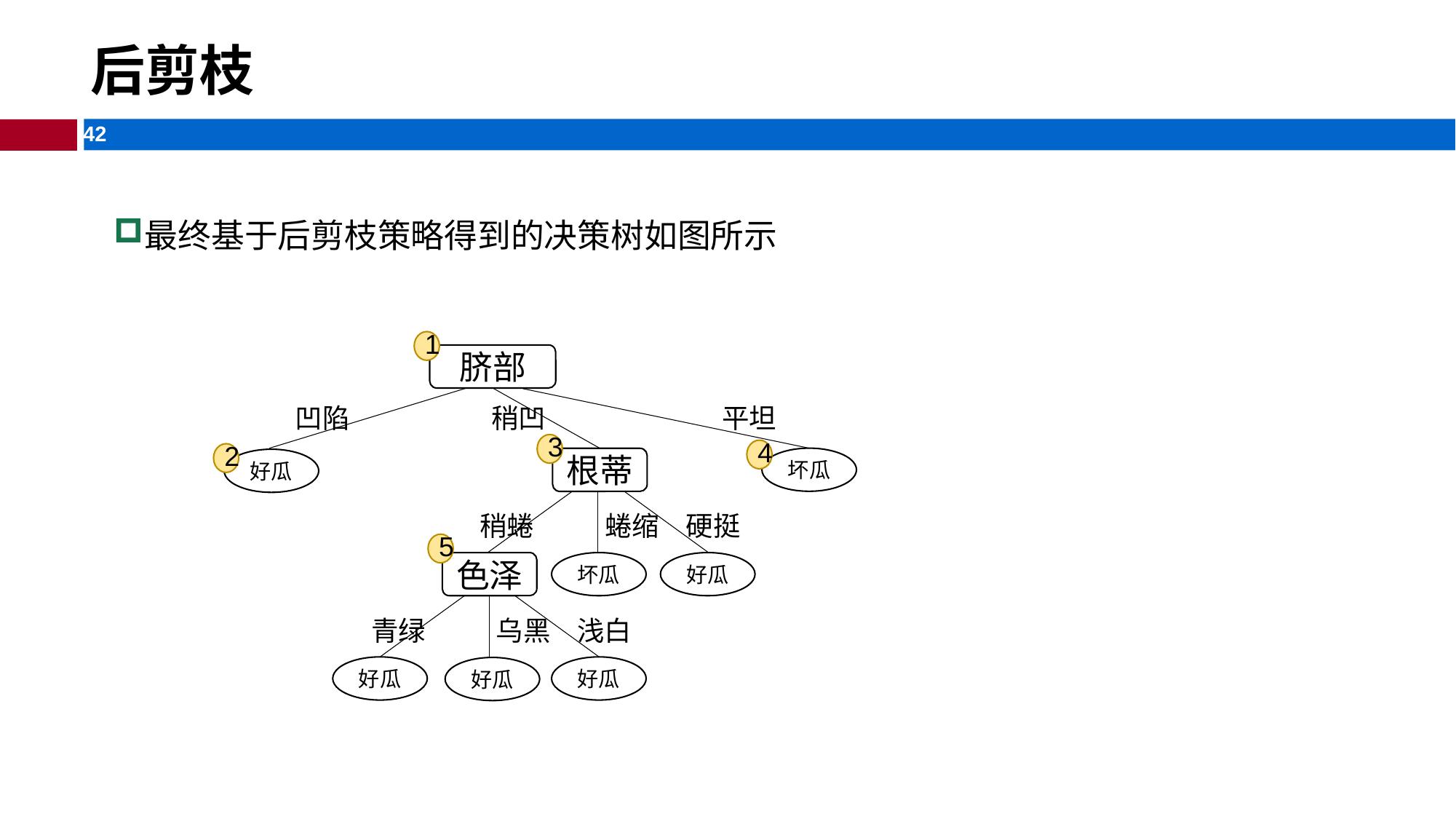

# 后剪枝
最终基于后剪枝策略得到的决策树如图所示
1
脐部
凹陷
稍凹
平坦
3
4
坏瓜
根蒂
稍蜷
蜷缩
硬挺
5
色泽
好瓜
坏瓜
青绿
乌黑
浅白
好瓜
好瓜
2
好瓜
好瓜